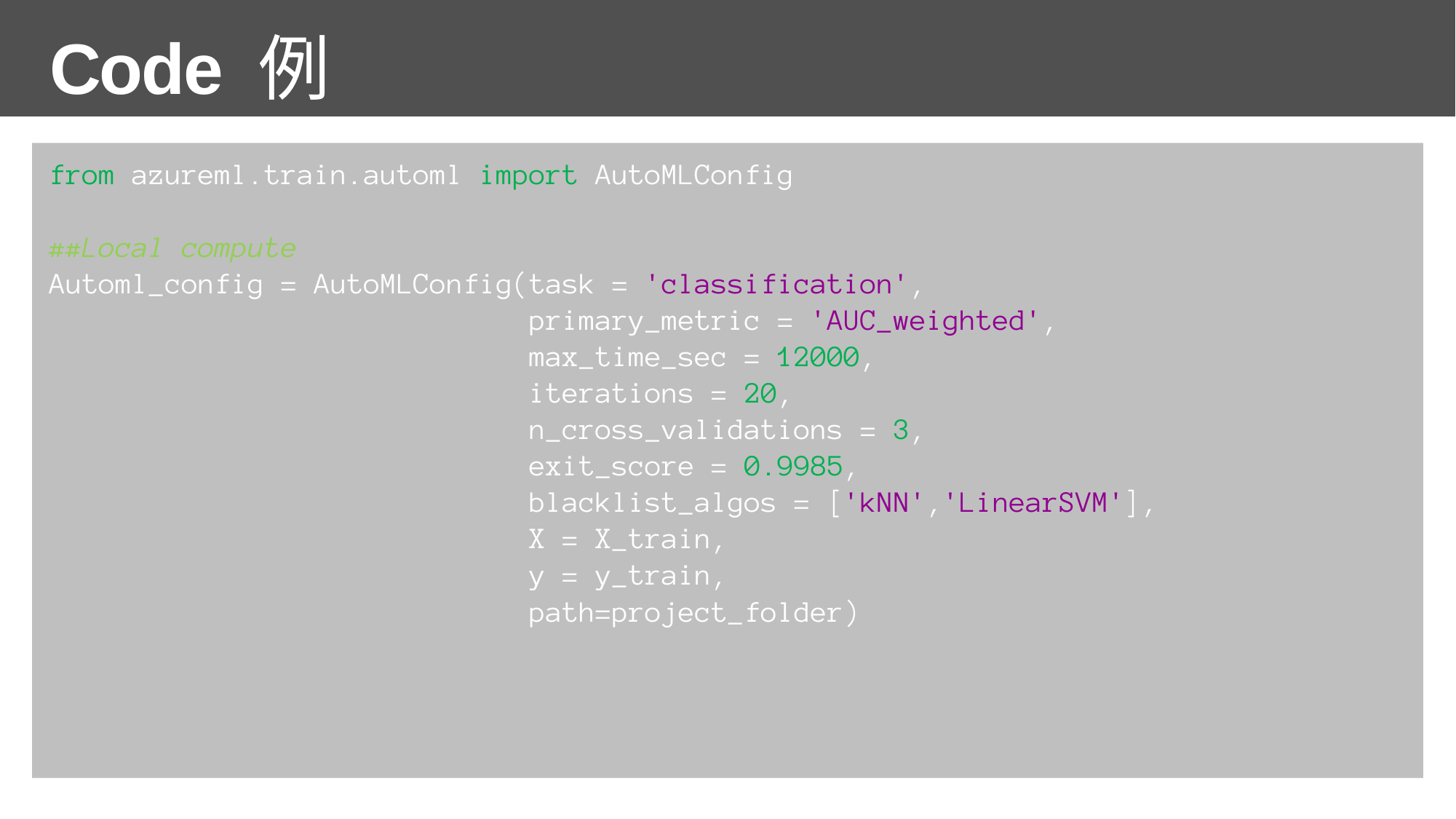

# Code 例
from azureml.train.automl import AutoMLConfig

##Local compute
Automl_config = AutoMLConfig(task = 'classification',
                             primary_metric = 'AUC_weighted',
                             max_time_sec = 12000,
                             iterations = 20,
                             n_cross_validations = 3,
                             exit_score = 0.9985,
                             blacklist_algos = ['kNN','LinearSVM'],
                             X = X_train,
                             y = y_train,
                             path=project_folder)